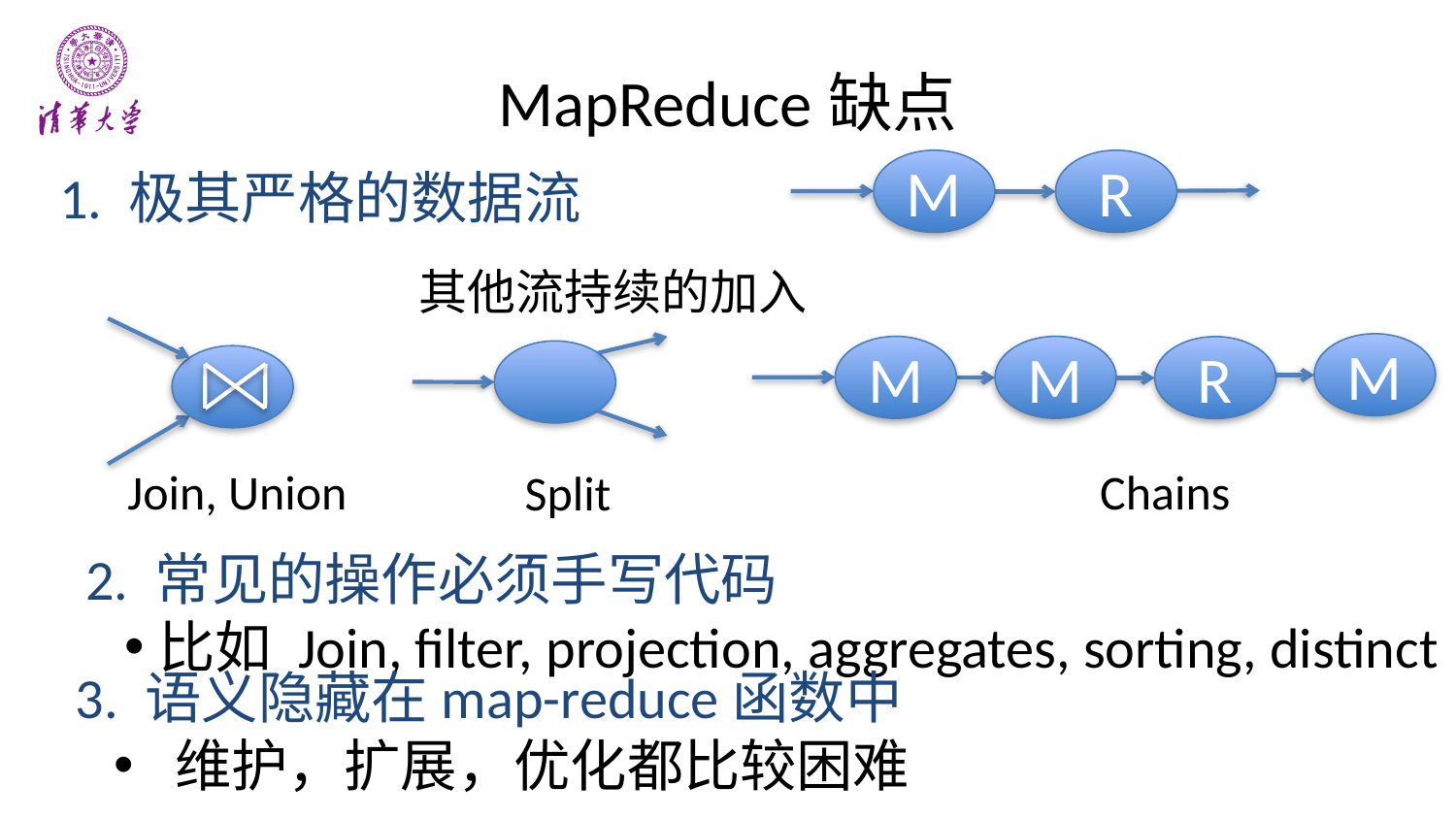

# MapReduce缺点
M
R
1. 极其严格的数据流
其他流持续的加入
M
M
M
R

Join, Union
Chains
Split
2. 常见的操作必须手写代码
比如 Join, filter, projection, aggregates, sorting, distinct
3. 语义隐藏在map-reduce函数中
 维护，扩展，优化都比较困难